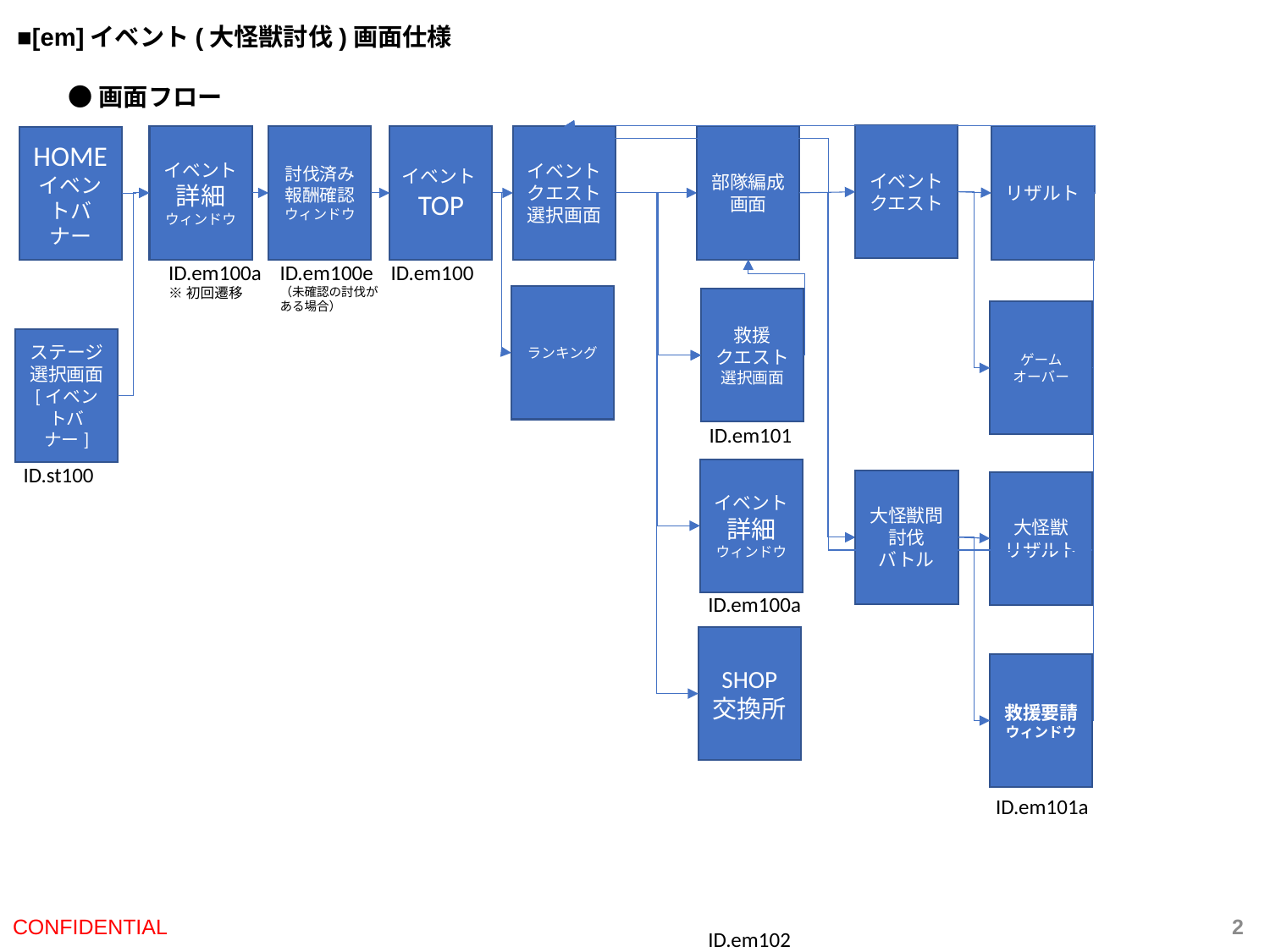

■[em]イベント(大怪獣討伐)画面仕様
●画面フロー
イベント
クエスト
イベント
TOP
イベント
クエスト
選択画面
部隊編成画面
イベント
詳細ウィンドウ
討伐済み報酬確認ウィンドウ
リザルト
HOME
イベントバナー
ID.em100
ID.em100a
※初回遷移
ID.em100e
（未確認の討伐がある場合）
ランキング
救援
クエスト選択画面
ゲーム
オーバー
ステージ選択画面
[イベントバナー]
ID.em101
ID.st100
イベント
詳細ウィンドウ
大怪獣問討伐
バトル
大怪獣
リザルト
ID.em100a
SHOP
交換所
救援要請
ウィンドウ
ID.em101a
CONFIDENTIAL
2
ID.em102